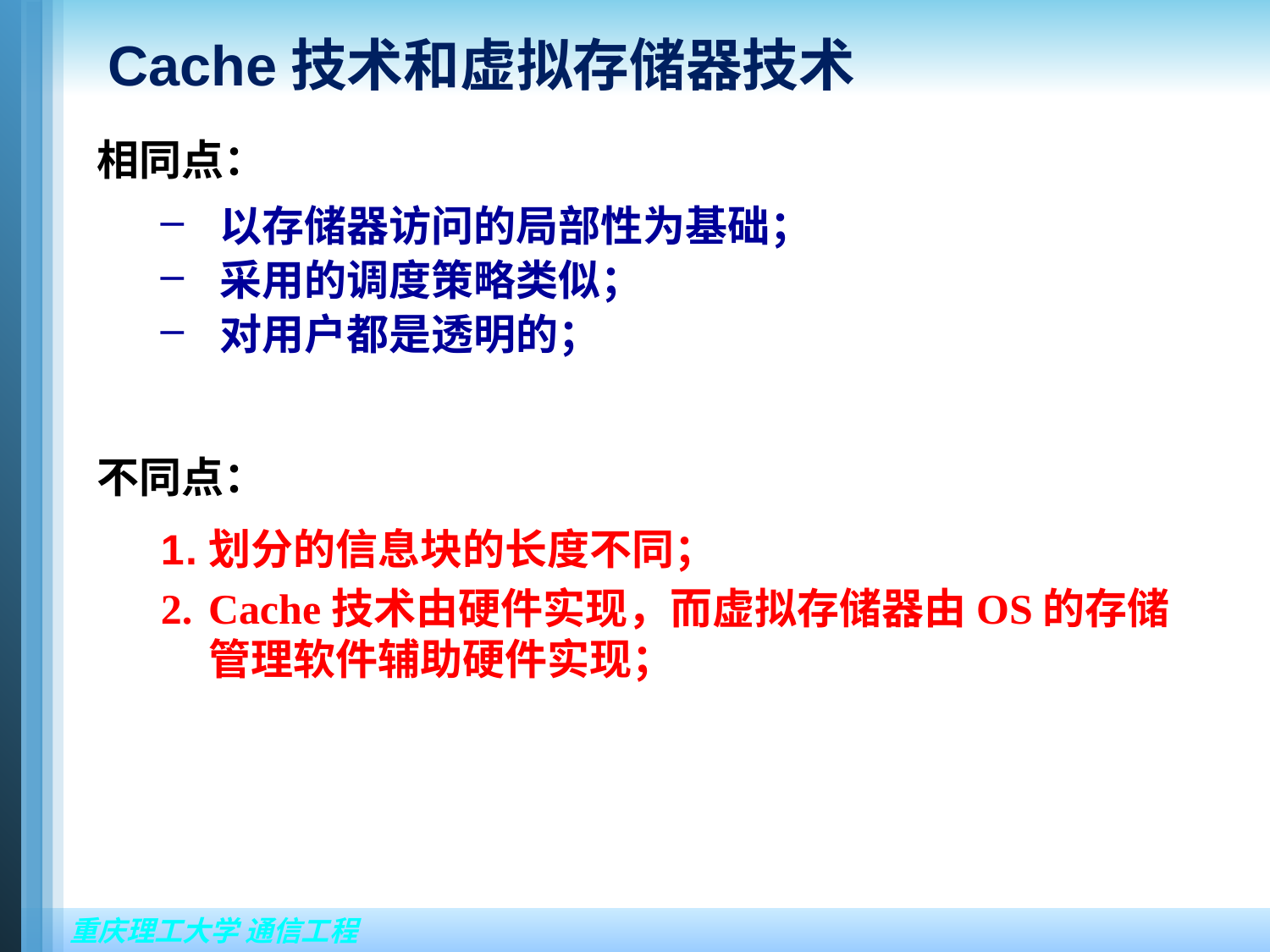

Cache技术和虚拟存储器技术
相同点：
 以存储器访问的局部性为基础；
 采用的调度策略类似；
 对用户都是透明的；
不同点：
划分的信息块的长度不同；
Cache技术由硬件实现，而虚拟存储器由OS的存储管理软件辅助硬件实现；